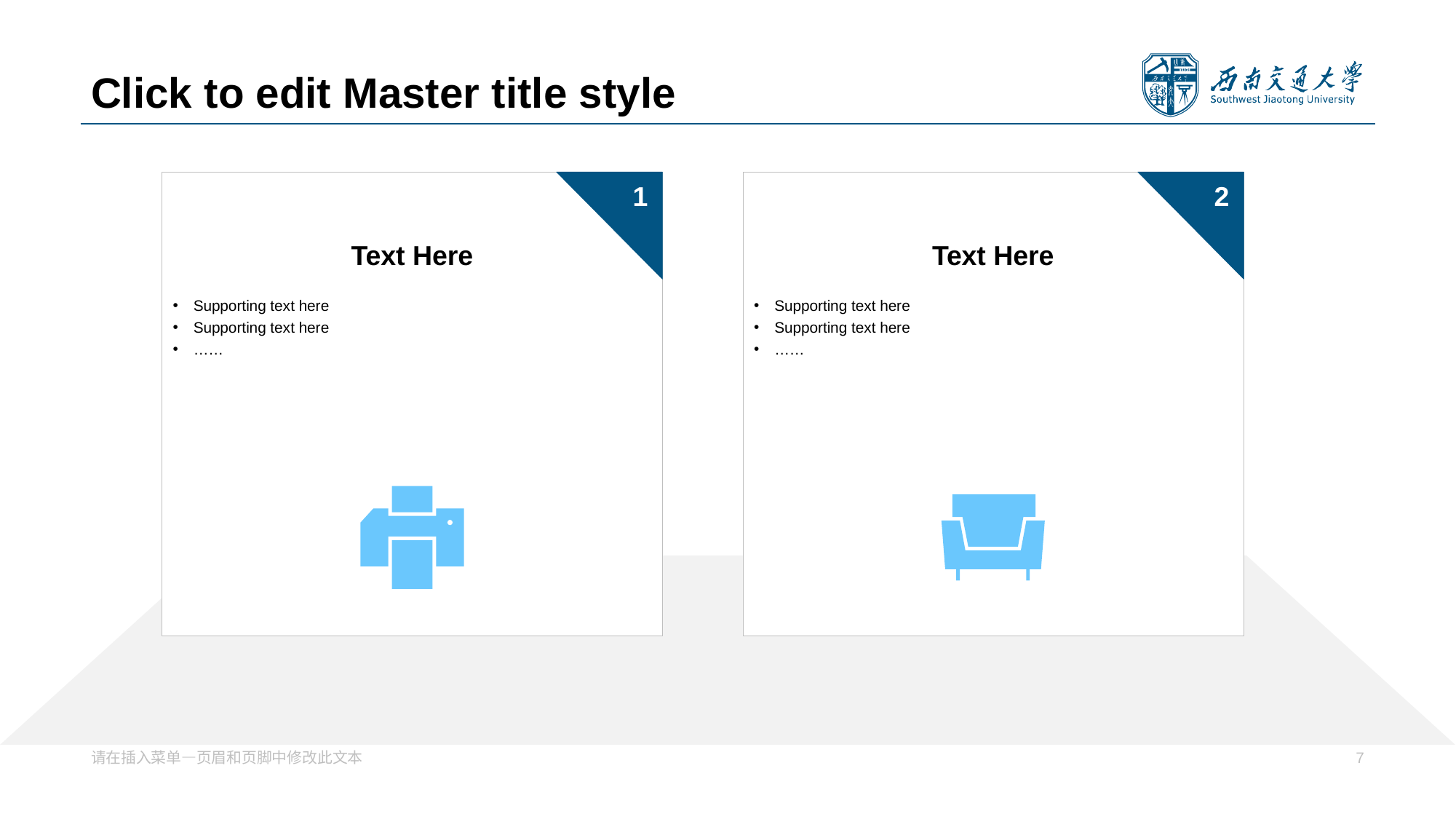

# Click to edit Master title style

1

2
Text Here
Text Here
Supporting text here
Supporting text here
……

Supporting text here
Supporting text here
……

请在插入菜单—页眉和页脚中修改此文本
7